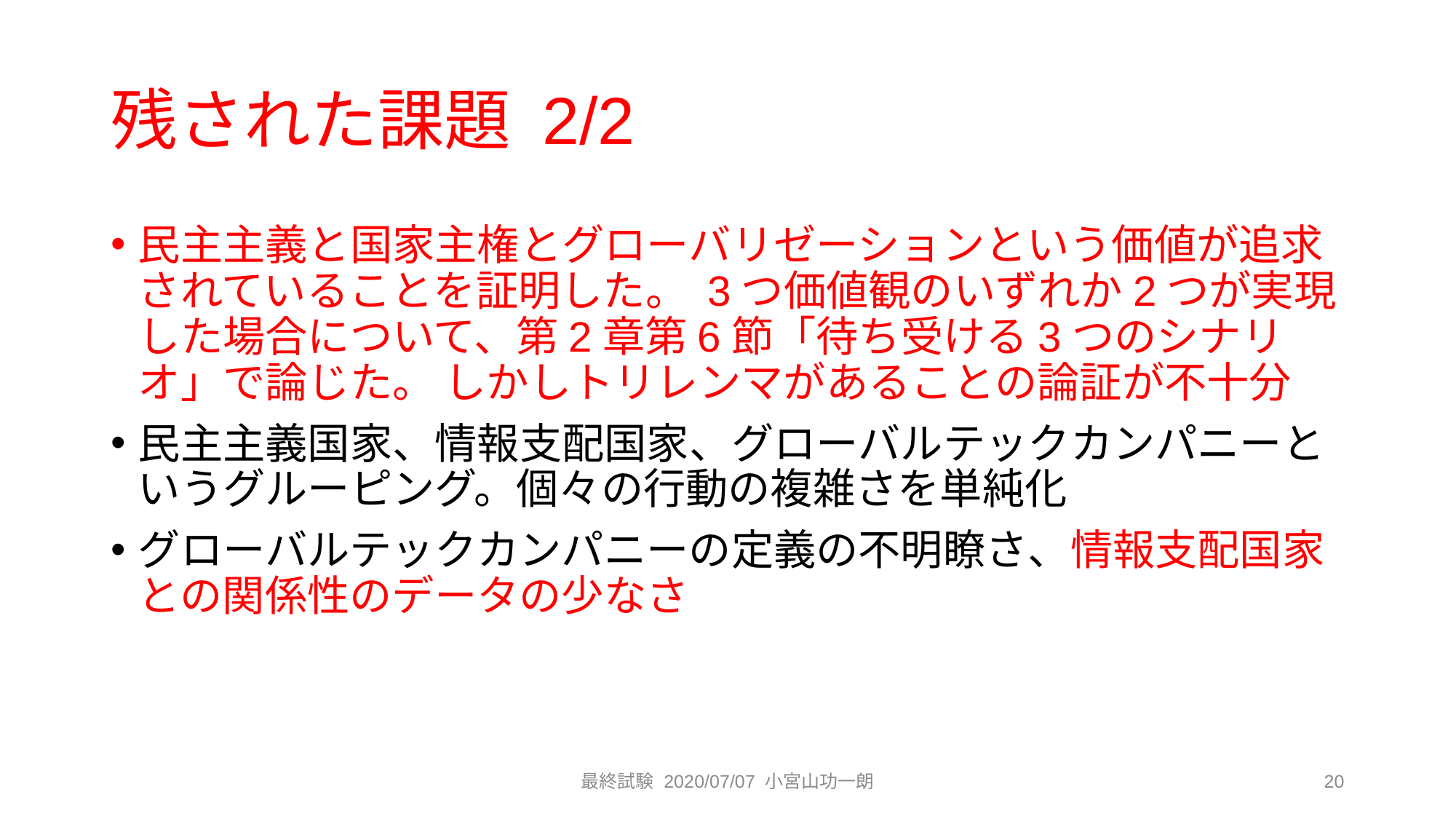

# 残された課題 2/2
民主主義と国家主権とグローバリゼーションという価値が追求されていることを証明した。 3つ価値観のいずれか2つが実現した場合について、第2章第6節「待ち受ける3つのシナリオ」で論じた。 しかしトリレンマがあることの論証が不十分
民主主義国家、情報支配国家、グローバルテックカンパニーというグルーピング。個々の行動の複雑さを単純化
グローバルテックカンパニーの定義の不明瞭さ、情報支配国家との関係性のデータの少なさ

最終試験 2020/07/07 小宮山功一朗
20